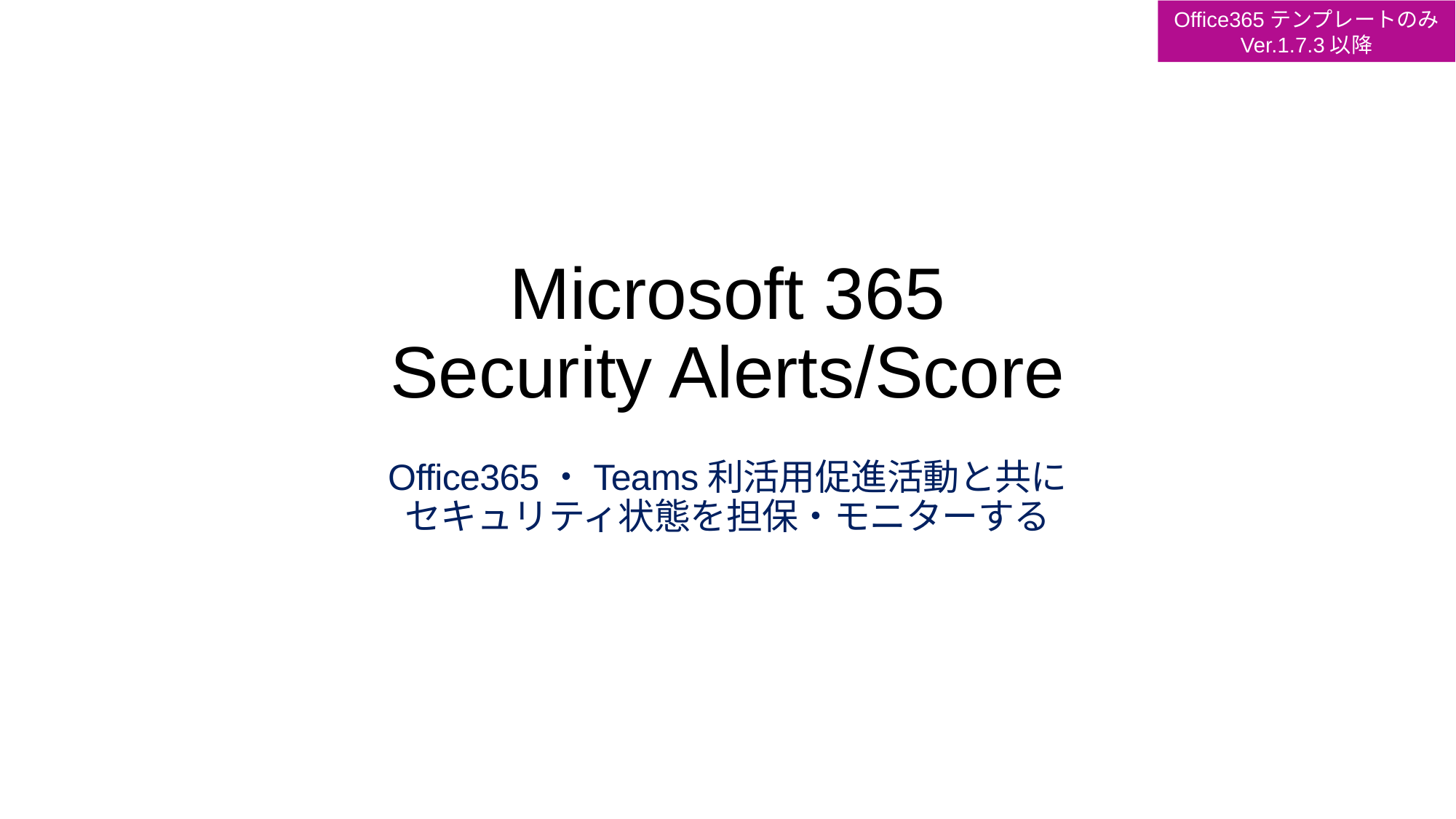

Office365テンプレートのみ
Ver.1.7.3以降
# Microsoft 365 Security Alerts/Score
Office365・Teams利活用促進活動と共に
セキュリティ状態を担保・モニターする